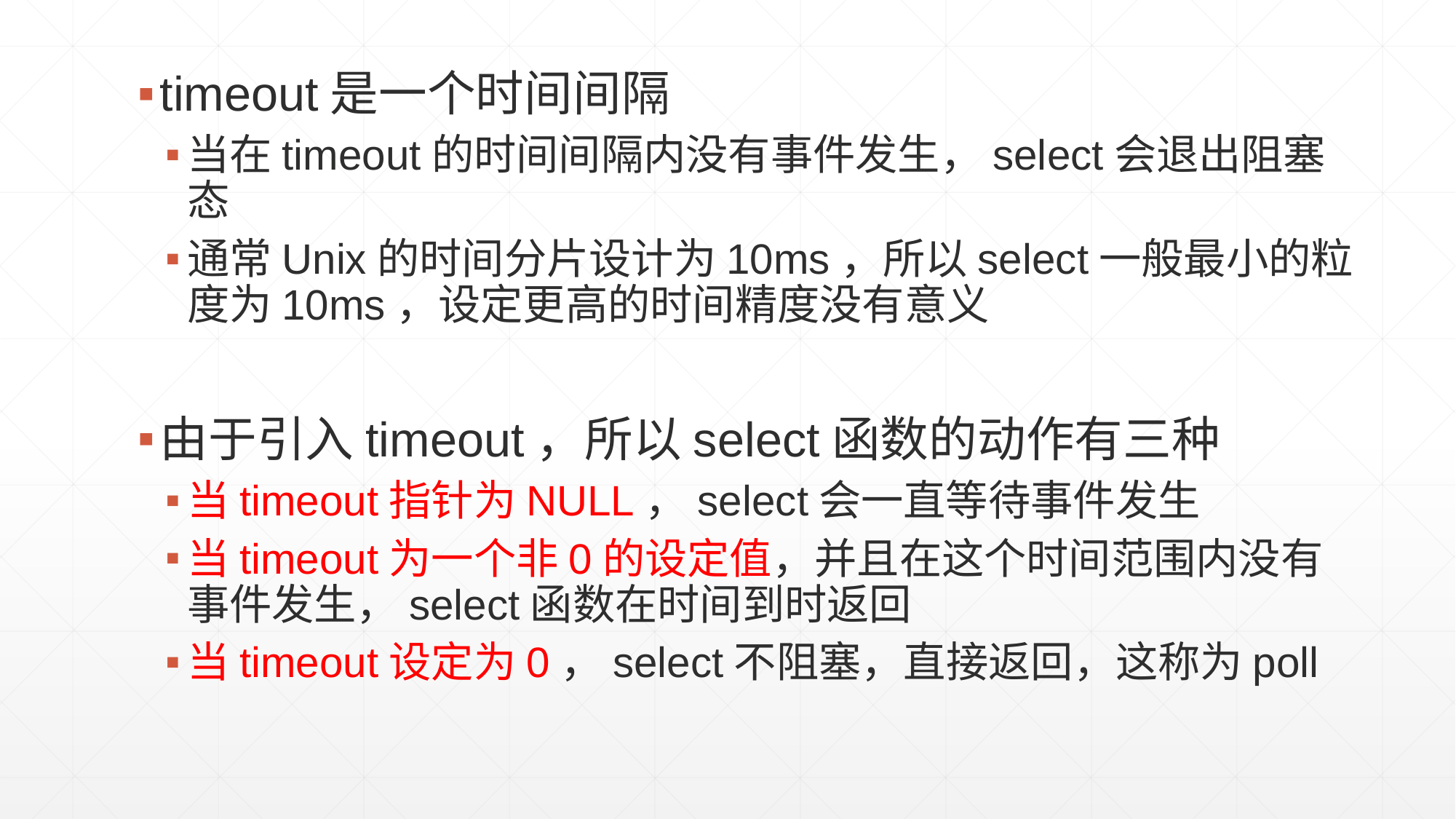

timeout是一个时间间隔
当在timeout的时间间隔内没有事件发生，select会退出阻塞态
通常Unix的时间分片设计为10ms，所以select一般最小的粒度为10ms，设定更高的时间精度没有意义

由于引入timeout，所以select函数的动作有三种
当timeout指针为NULL，select会一直等待事件发生
当timeout为一个非0的设定值，并且在这个时间范围内没有事件发生，select函数在时间到时返回
当timeout设定为0，select不阻塞，直接返回，这称为poll